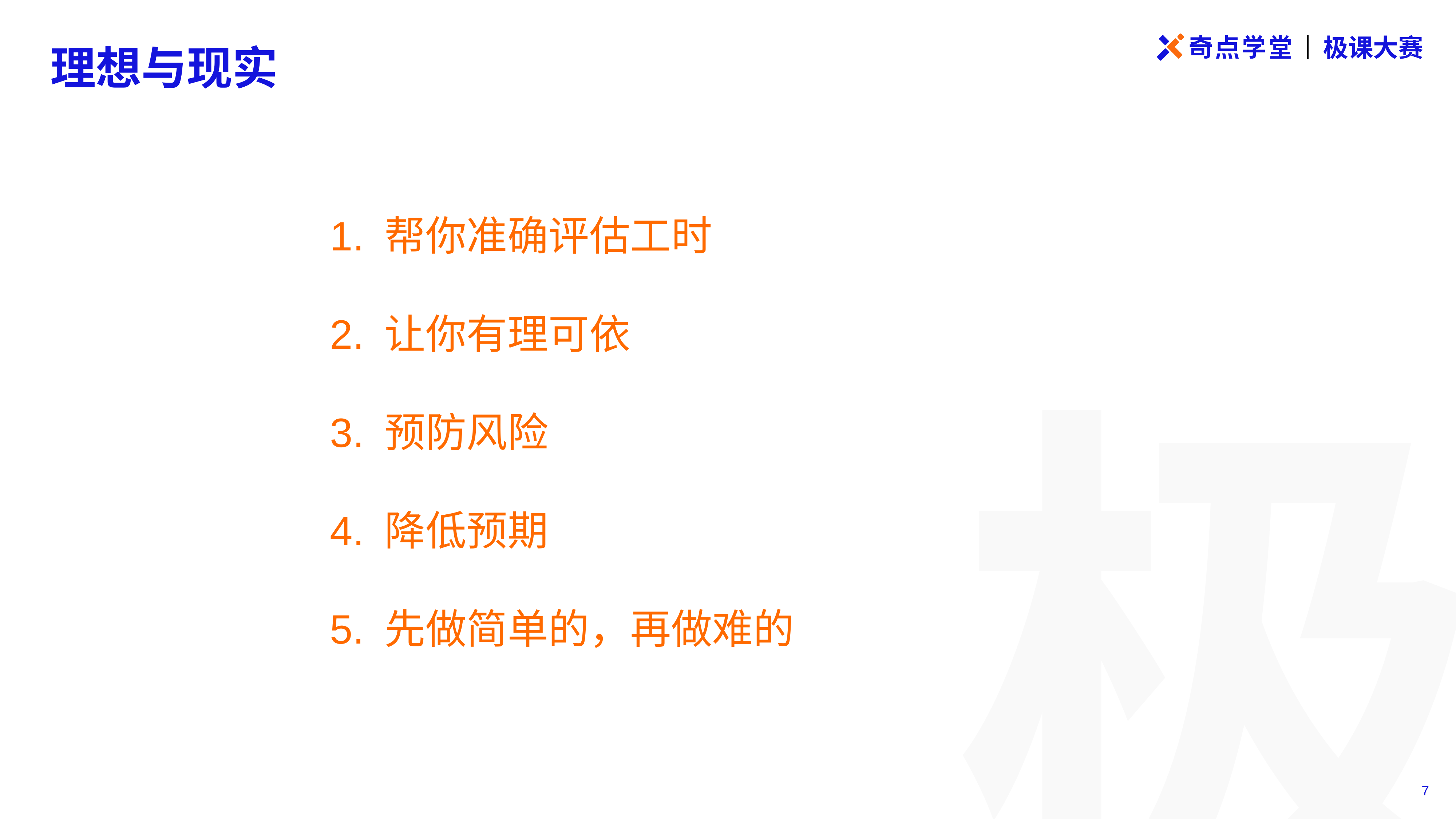

理想与现实

帮你准确评估工时
让你有理可依
预防风险
降低预期
先做简单的，再做难的
17
7